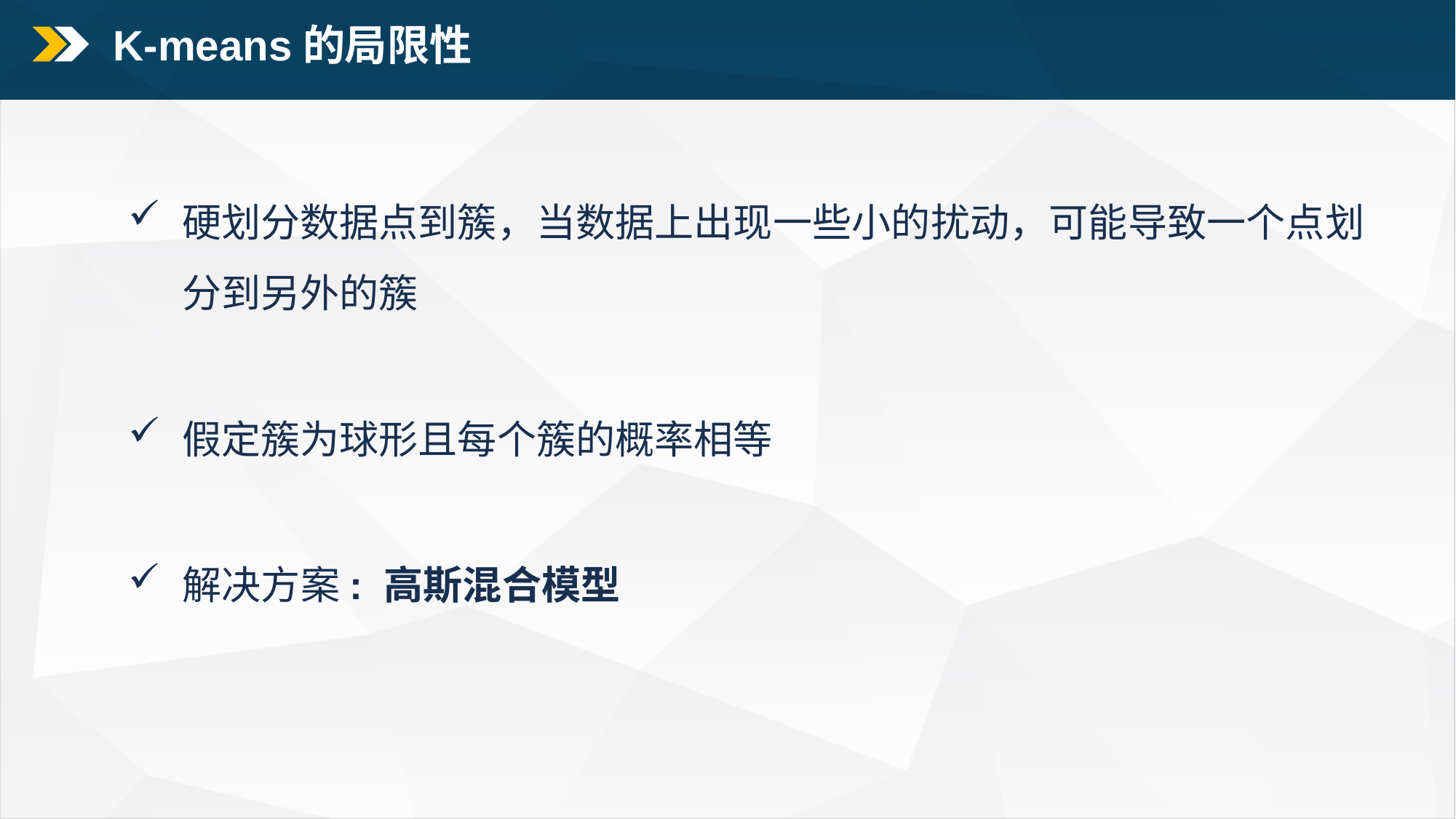

# K-means的局限性

硬划分数据点到簇，当数据上出现一些小的扰动，可能导致一个点划 分到另外的簇

假定簇为球形且每个簇的概率相等

解决方案: 高斯混合模型